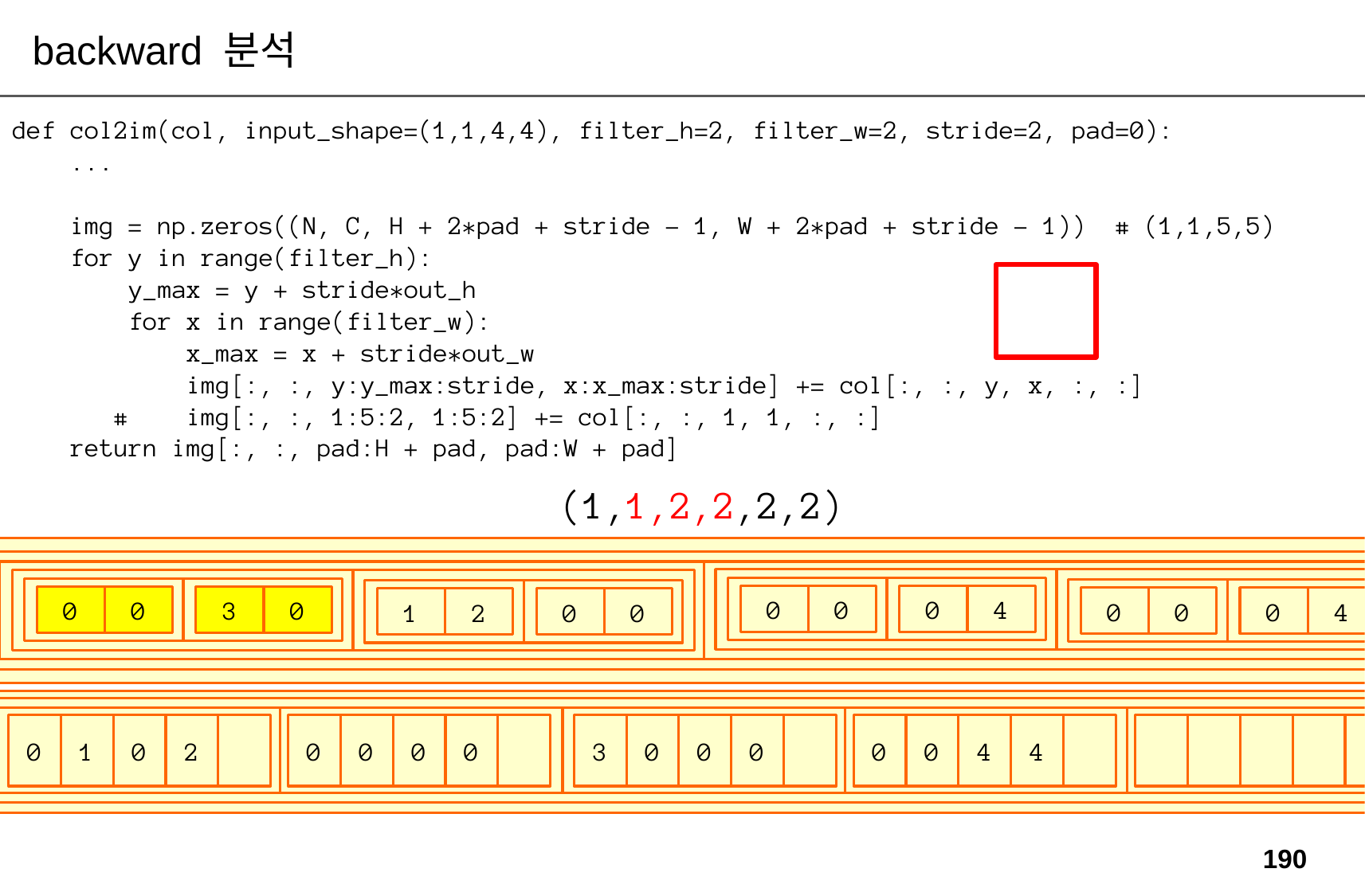

backward 분석
def col2im(col, input_shape=(1,1,4,4), filter_h=2, filter_w=2, stride=2, pad=0):
    ...

    img = np.zeros((N, C, H + 2*pad + stride - 1, W + 2*pad + stride - 1))  # (1,1,5,5)
    for y in range(filter_h):
        y_max = y + stride*out_h
        for x in range(filter_w):
            x_max = x + stride*out_w
            img[:, :, y:y_max:stride, x:x_max:stride] += col[:, :, y, x, :, :]
       #    img[:, :, 1:5:2, 1:5:2] += col[:, :, 1, 1, :, :]
    return img[:, :, pad:H + pad, pad:W + pad]

(1,1,2,2,2,2)

col

0
0
0
4
0
0
3
0
0
0
0
4
1
2
0
0

image

0
1
0
2

0
0
0
0

3
0
0
0

0
0
4
4